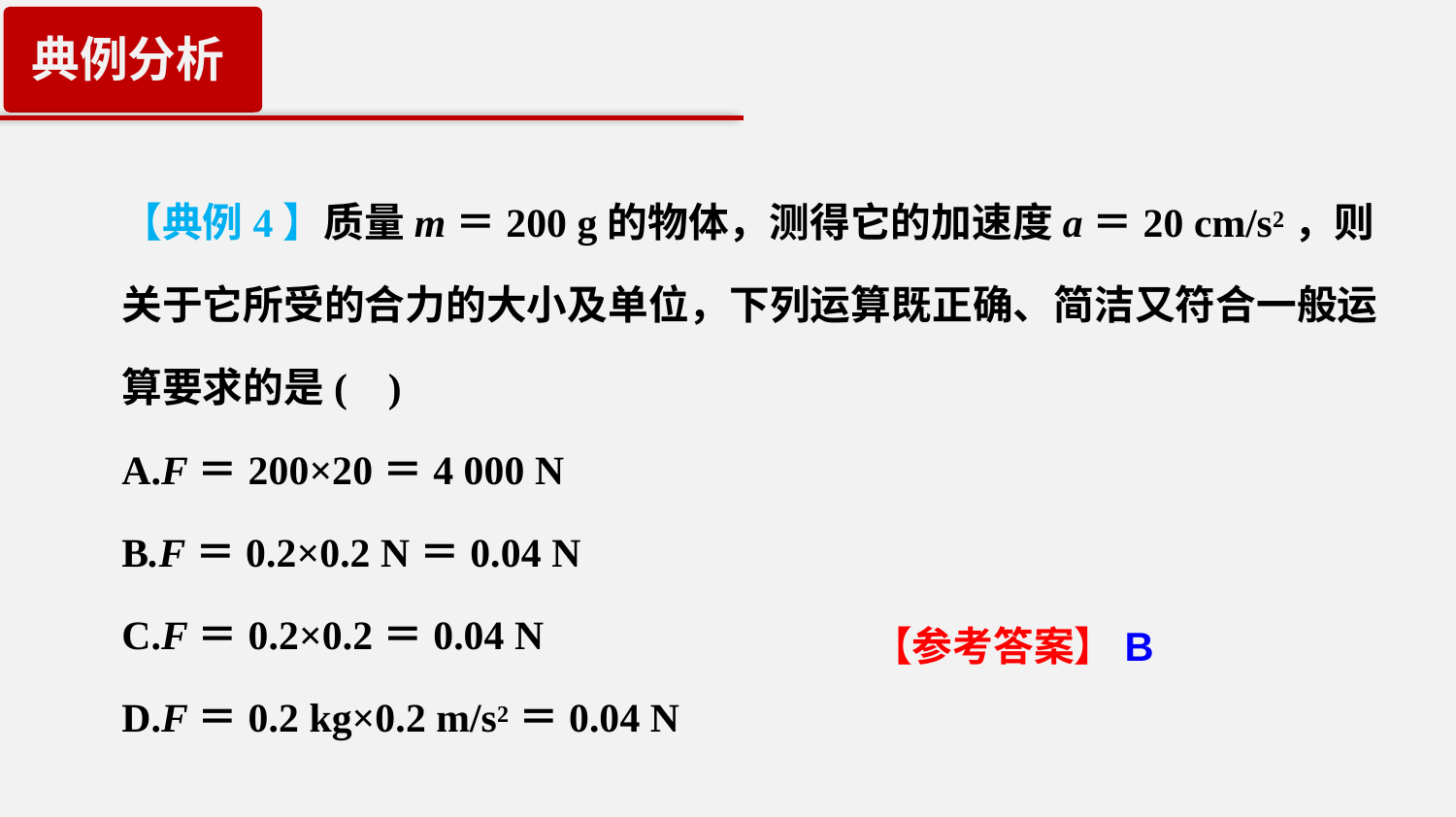

典例分析
【典例4】质量m＝200 g的物体，测得它的加速度a＝20 cm/s2，则关于它所受的合力的大小及单位，下列运算既正确、简洁又符合一般运算要求的是(    )
A.F＝200×20＝4 000 N
B.F＝0.2×0.2 N＝0.04 N
C.F＝0.2×0.2＝0.04 N
D.F＝0.2 kg×0.2 m/s2＝0.04 N

【参考答案】B